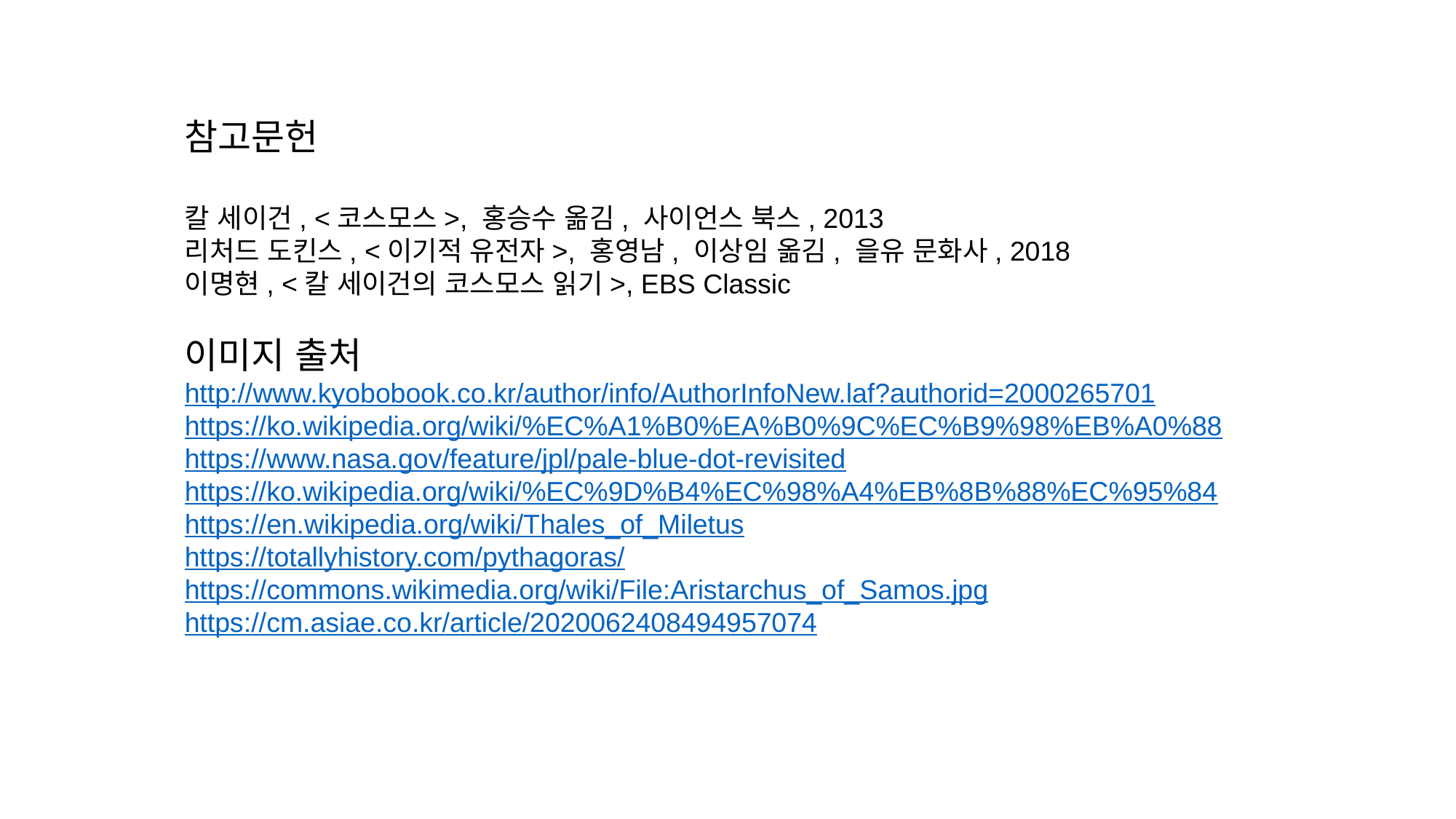

참고문헌

칼 세이건, <코스모스>, 홍승수 옮김, 사이언스 북스, 2013
리처드 도킨스, <이기적 유전자>, 홍영남, 이상임 옮김, 을유 문화사, 2018
이명현, <칼 세이건의 코스모스 읽기>, EBS Classic

이미지 출처
http://www.kyobobook.co.kr/author/info/AuthorInfoNew.laf?authorid=2000265701
https://ko.wikipedia.org/wiki/%EC%A1%B0%EA%B0%9C%EC%B9%98%EB%A0%88
https://www.nasa.gov/feature/jpl/pale-blue-dot-revisited
https://ko.wikipedia.org/wiki/%EC%9D%B4%EC%98%A4%EB%8B%88%EC%95%84
https://en.wikipedia.org/wiki/Thales_of_Miletus
https://totallyhistory.com/pythagoras/
https://commons.wikimedia.org/wiki/File:Aristarchus_of_Samos.jpg
https://cm.asiae.co.kr/article/2020062408494957074